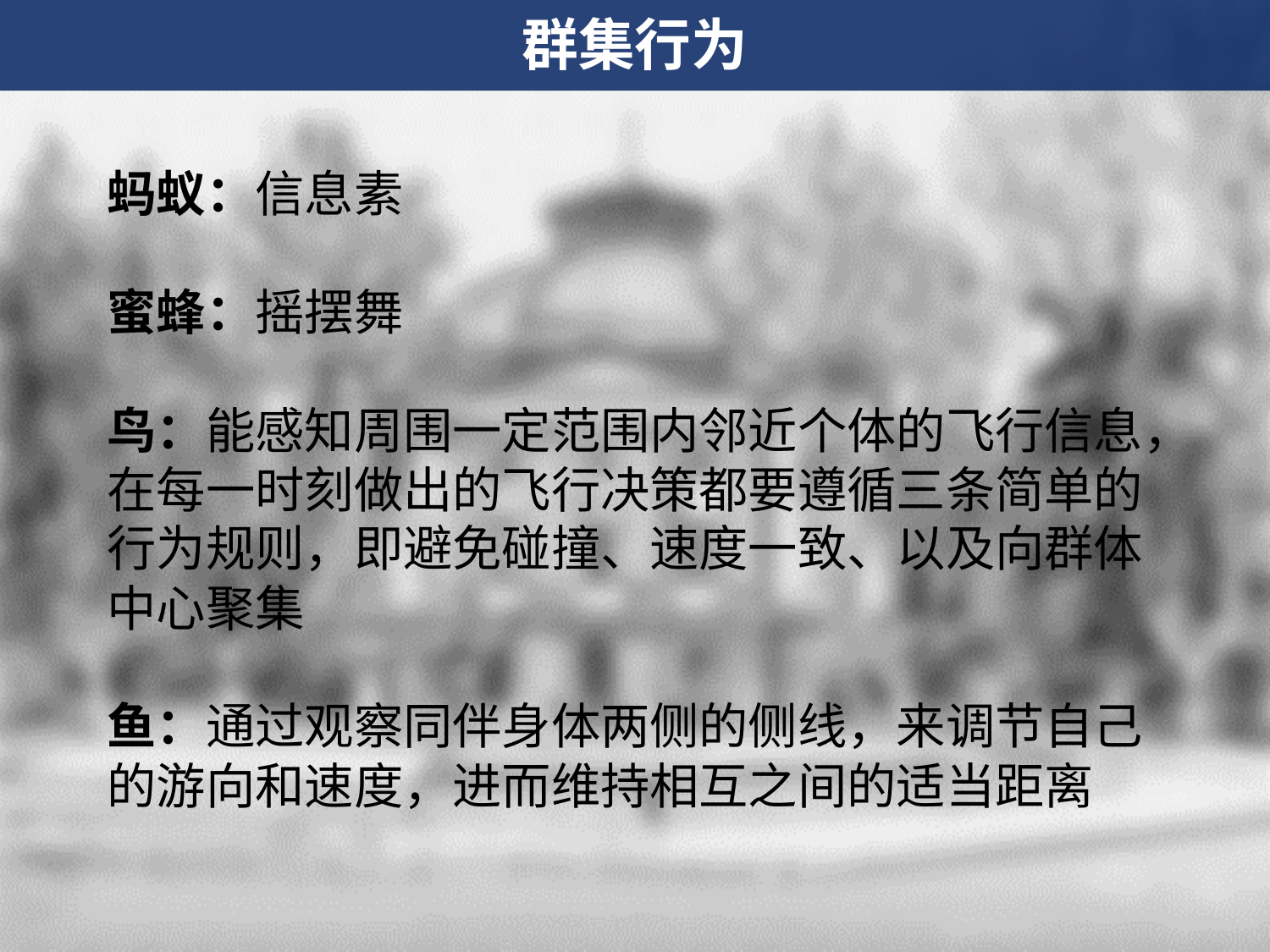

群集行为
蚂蚁：信息素

蜜蜂：摇摆舞

鸟：能感知周围一定范围内邻近个体的飞行信息，在每一时刻做出的飞行决策都要遵循三条简单的 行为规则，即避免碰撞、速度一致、以及向群体中心聚集

鱼：通过观察同伴身体两侧的侧线，来调节自己的游向和速度，进而维持相互之间的适当距离